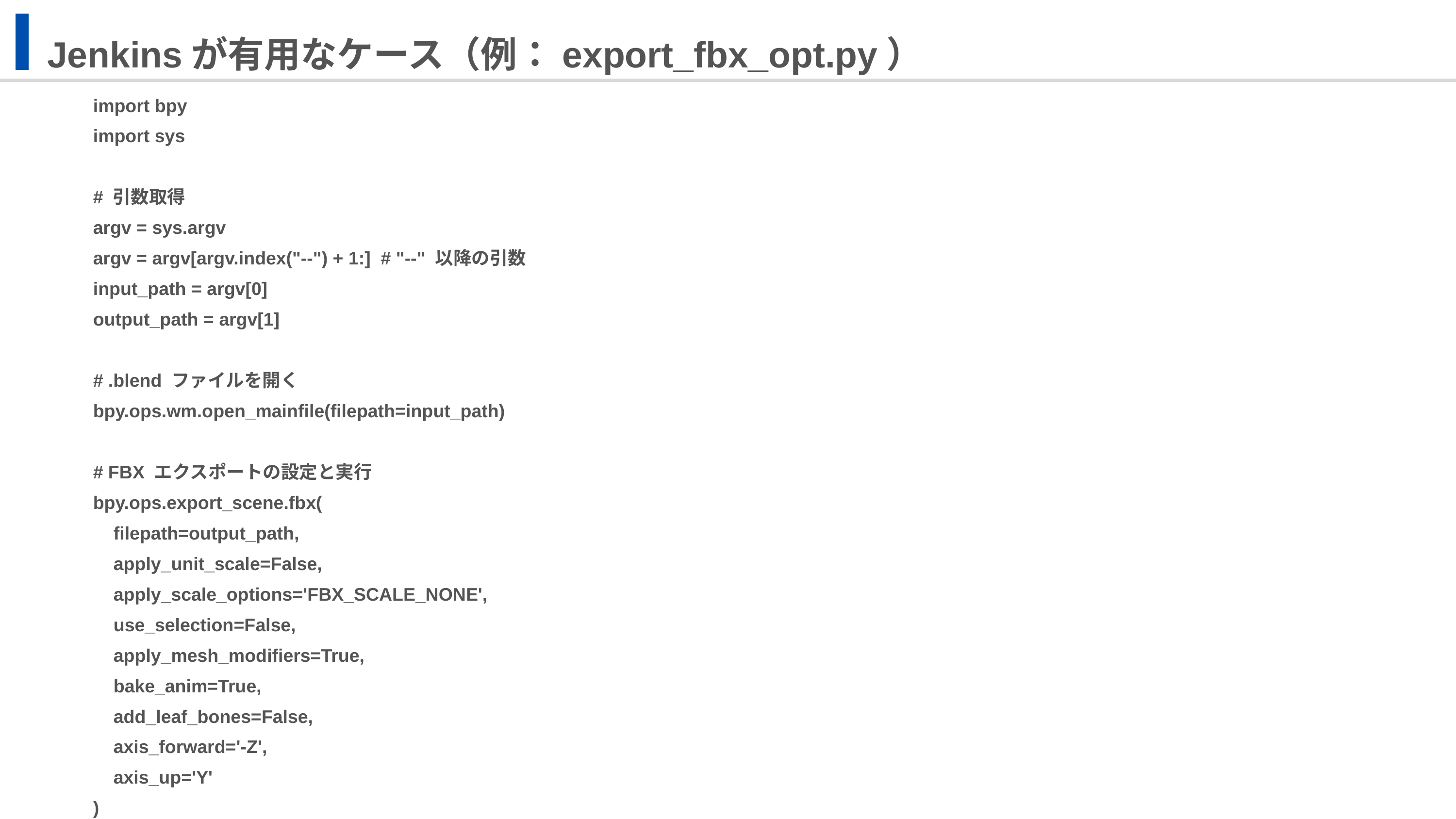

Jenkinsが有用なケース（例：export_fbx_opt.py）
import bpy
import sys

# 引数取得
argv = sys.argv
argv = argv[argv.index("--") + 1:]  # "--" 以降の引数
input_path = argv[0]
output_path = argv[1]

# .blend ファイルを開く
bpy.ops.wm.open_mainfile(filepath=input_path)

# FBX エクスポートの設定と実行
bpy.ops.export_scene.fbx(
    filepath=output_path,
    apply_unit_scale=False,
    apply_scale_options='FBX_SCALE_NONE',
    use_selection=False,
    apply_mesh_modifiers=True,
    bake_anim=True,
    add_leaf_bones=False,
    axis_forward='-Z',
    axis_up='Y'
)